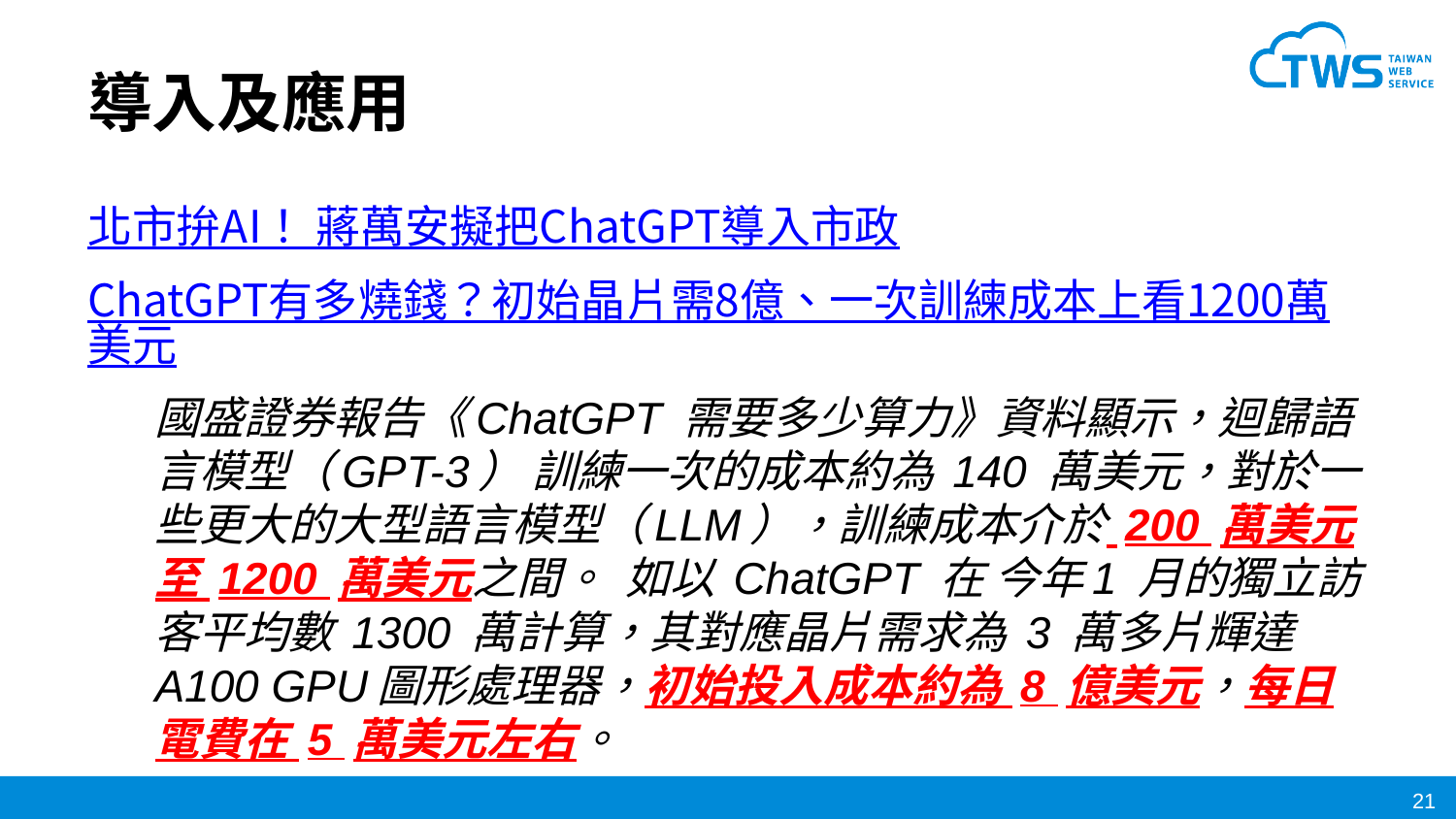

# 導入及應用
北市拚AI！ 蔣萬安擬把ChatGPT導入市政
ChatGPT有多燒錢？初始晶片需8億、一次訓練成本上看1200萬美元
國盛證券報告《ChatGPT 需要多少算力》資料顯示，迴歸語言模型（GPT-3） 訓練一次的成本約為 140 萬美元，對於一些更大的大型語言模型（LLM），訓練成本介於 200 萬美元至 1200 萬美元之間。  如以 ChatGPT 在 今年1 月的獨立訪客平均數 1300 萬計算，其對應晶片需求為 3 萬多片輝達A100 GPU圖形處理器，初始投入成本約為 8 億美元，每日電費在 5 萬美元左右。
21